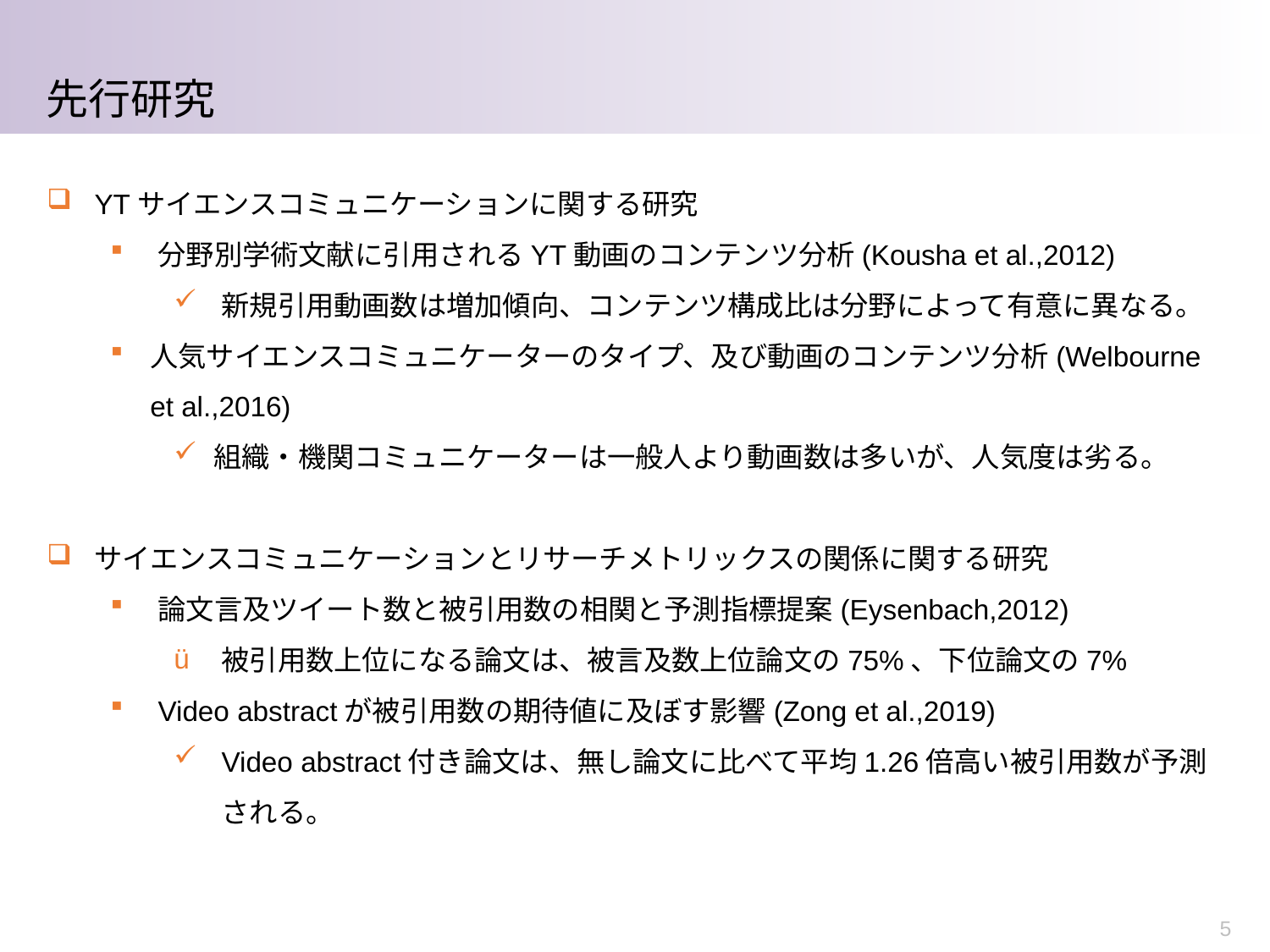

先行研究
YTサイエンスコミュニケーションに関する研究
分野別学術文献に引用されるYT動画のコンテンツ分析(Kousha et al.,2012)
新規引用動画数は増加傾向、コンテンツ構成比は分野によって有意に異なる。
人気サイエンスコミュニケーターのタイプ、及び動画のコンテンツ分析(Welbourne et al.,2016)
組織・機関コミュニケーターは一般人より動画数は多いが、人気度は劣る。

サイエンスコミュニケーションとリサーチメトリックスの関係に関する研究
論文言及ツイート数と被引用数の相関と予測指標提案(Eysenbach,2012)
被引用数上位になる論文は、被言及数上位論文の75%、下位論文の7%
Video abstractが被引用数の期待値に及ぼす影響(Zong et al.,2019)
Video abstract付き論文は、無し論文に比べて平均1.26倍高い被引用数が予測される。

5